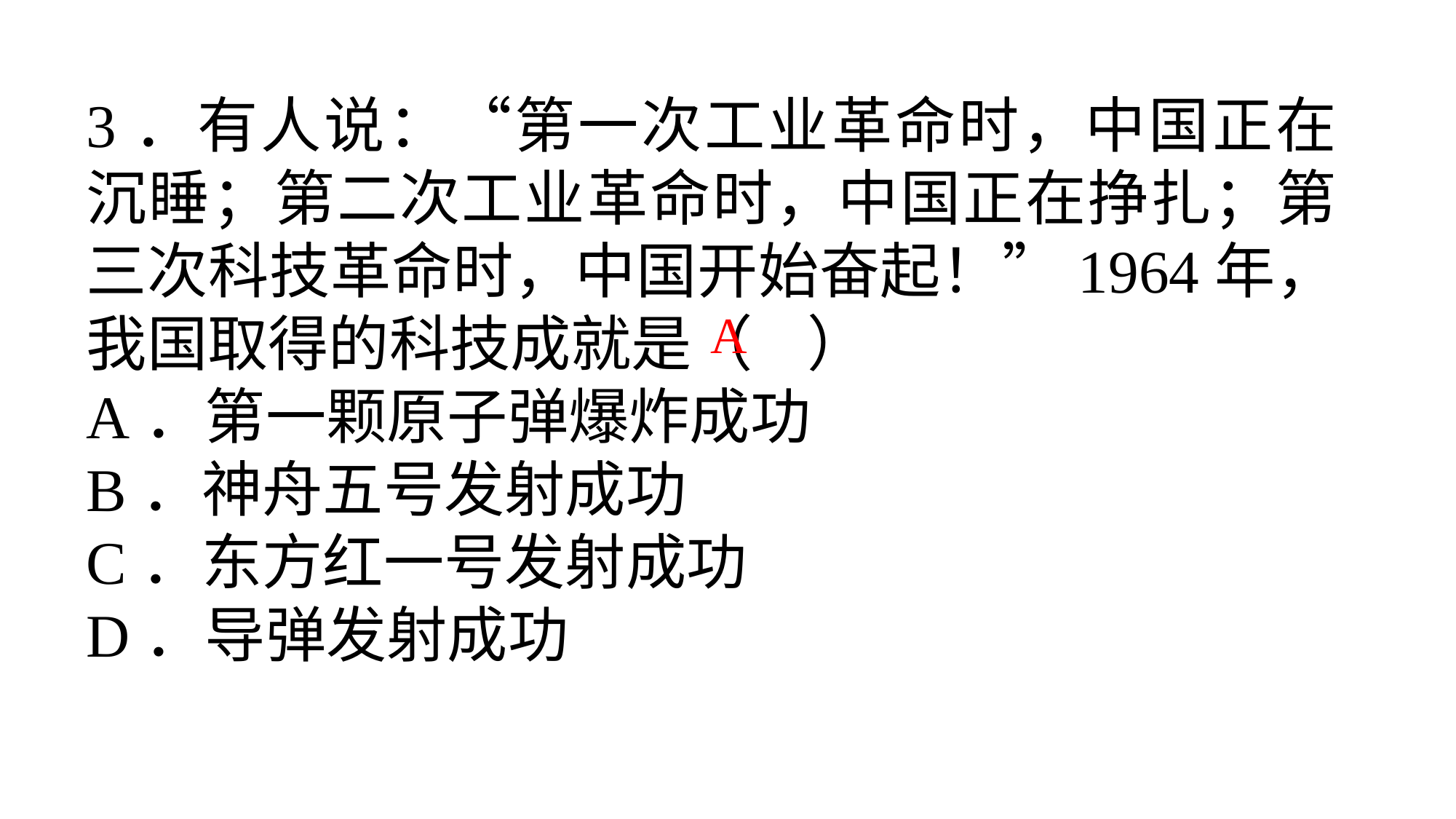

3．有人说：“第一次工业革命时，中国正在沉睡；第二次工业革命时，中国正在挣扎；第三次科技革命时，中国开始奋起！”1964年，我国取得的科技成就是（    ）
A．第一颗原子弹爆炸成功
B．神舟五号发射成功
C．东方红一号发射成功
D．导弹发射成功
A